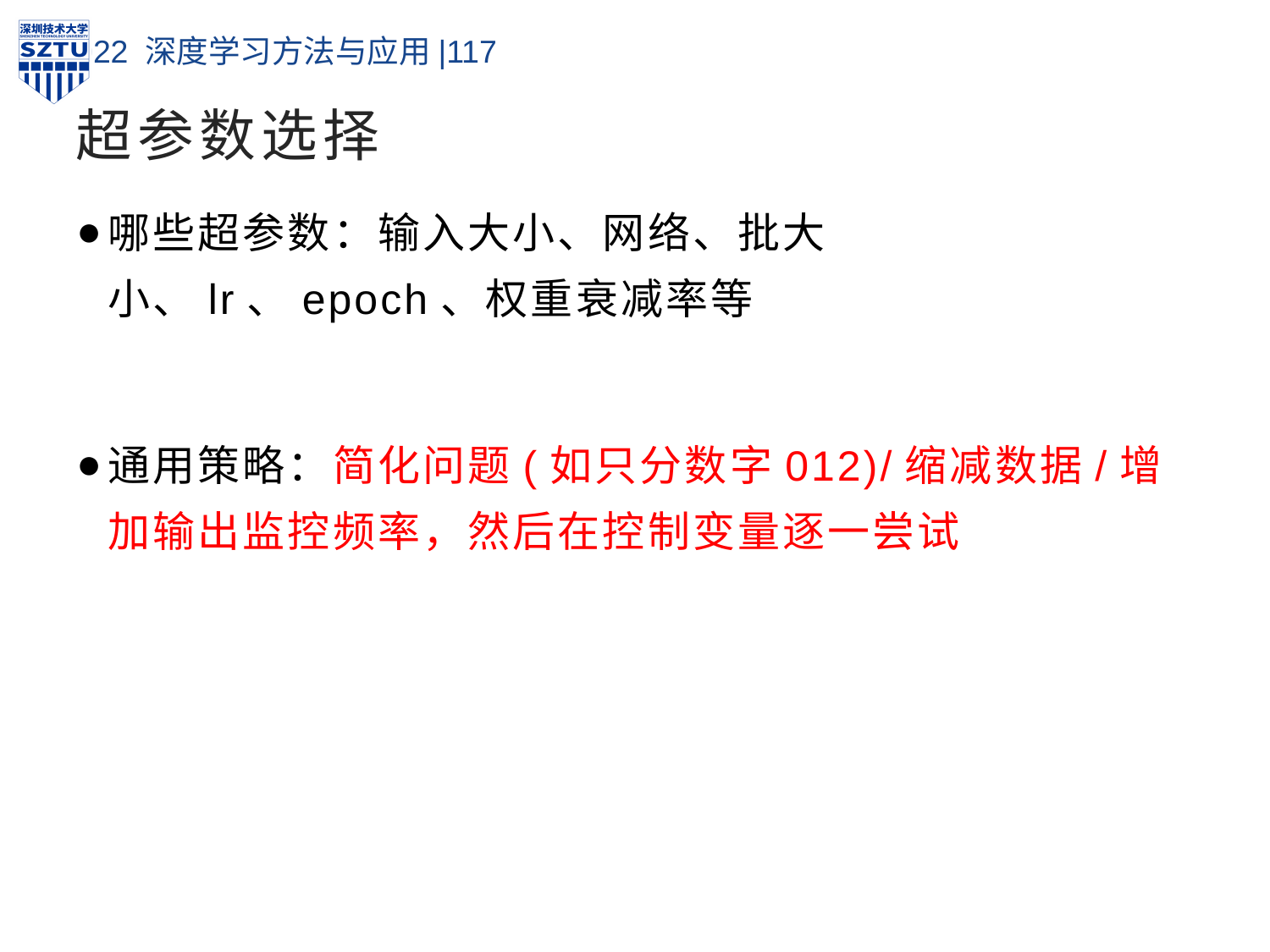

# 超参数选择
哪些超参数：输入大小、网络、批大小、lr、epoch、权重衰减率等

通用策略：简化问题(如只分数字012)/缩减数据/增加输出监控频率，然后在控制变量逐一尝试

117